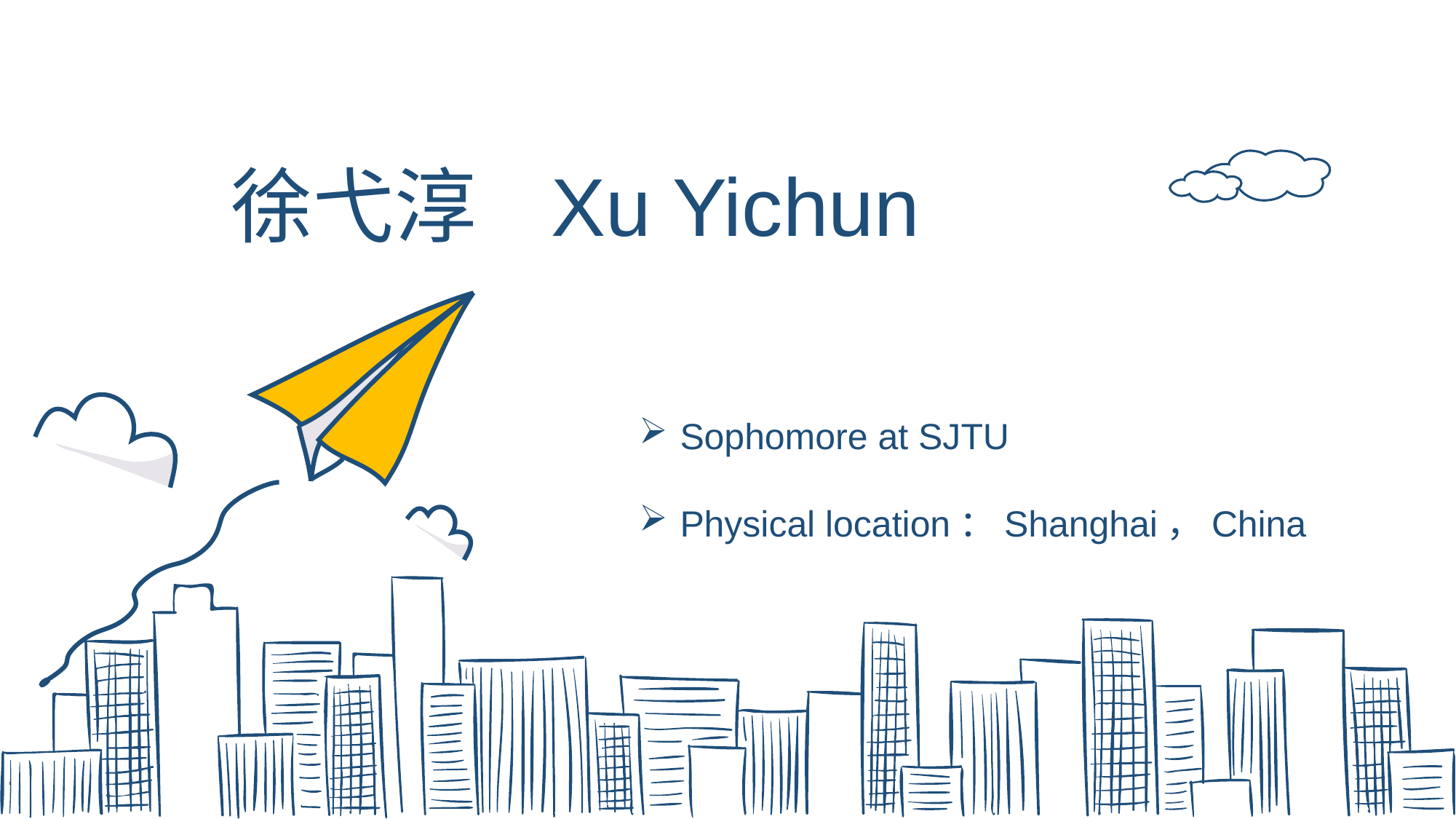

徐弋淳   Xu Yichun

Sophomore at SJTU
Physical location：Shanghai，China